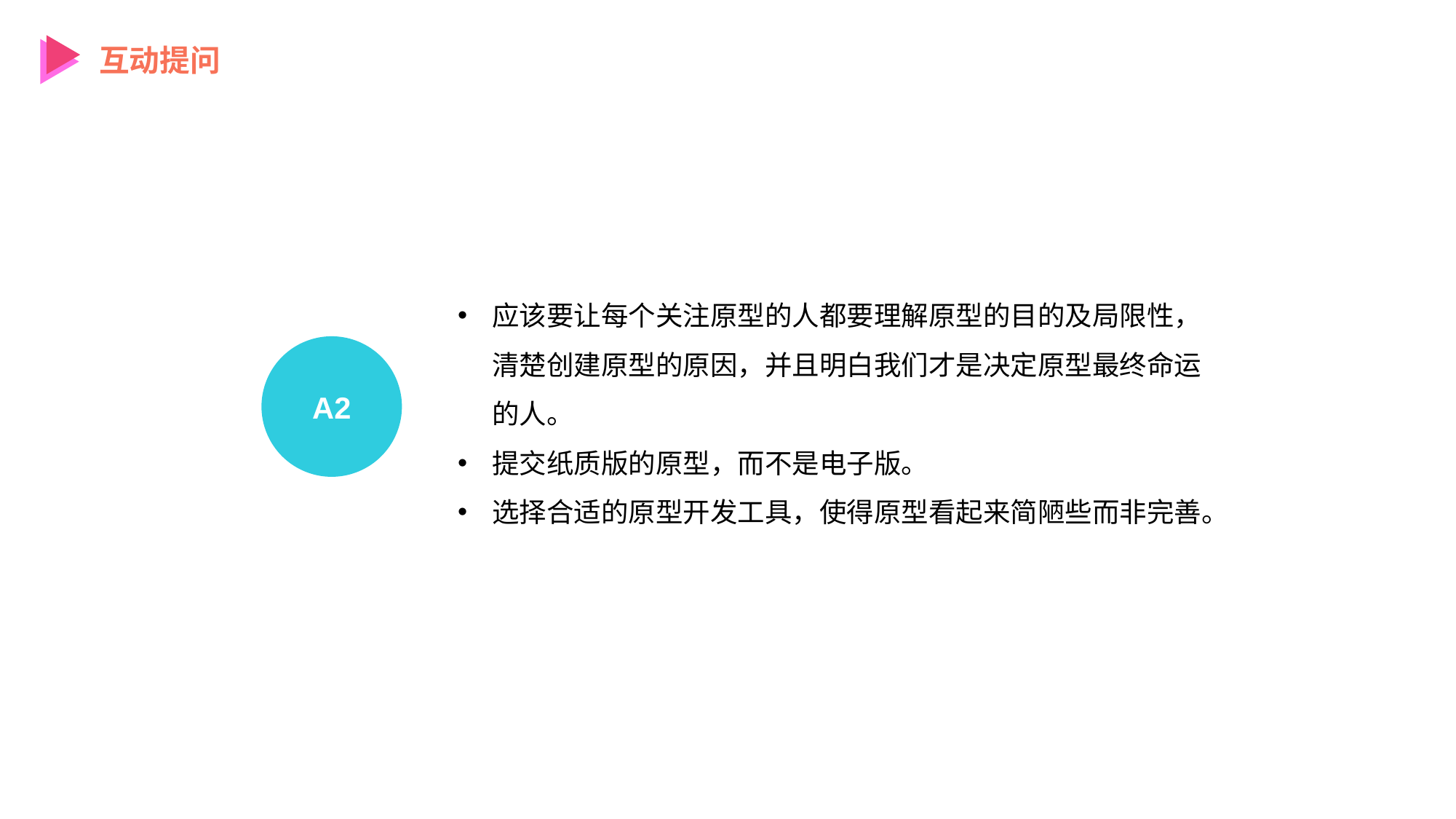

互动提问
应该要让每个关注原型的人都要理解原型的目的及局限性，清楚创建原型的原因，并且明白我们才是决定原型最终命运的人。
提交纸质版的原型，而不是电子版。
选择合适的原型开发工具，使得原型看起来简陋些而非完善。
A2